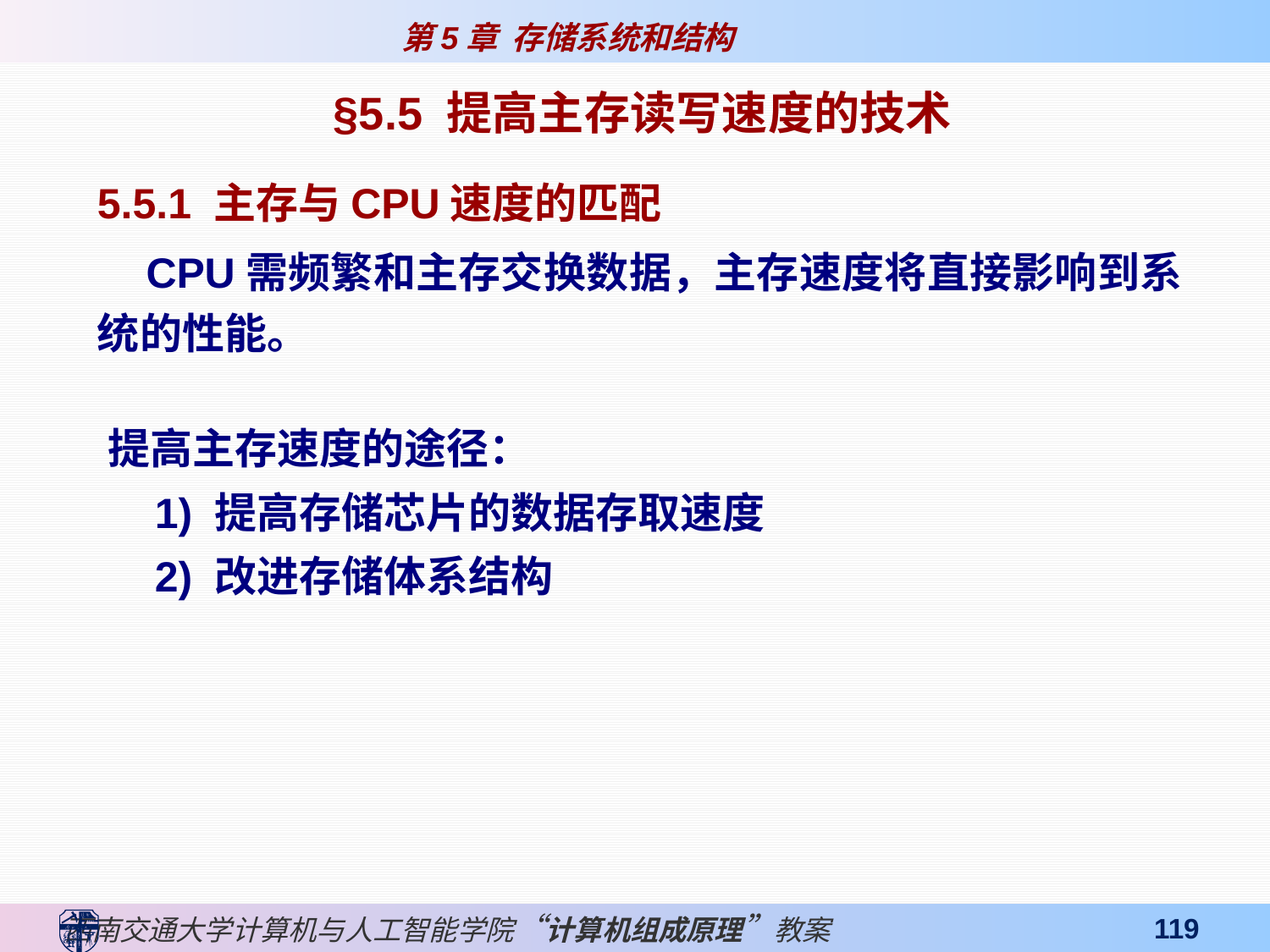

§5.5 提高主存读写速度的技术
5.5.1 主存与CPU速度的匹配
    CPU需频繁和主存交换数据，主存速度将直接影响到系统的性能。
提高主存速度的途径：
    1) 提高存储芯片的数据存取速度
    2) 改进存储体系结构